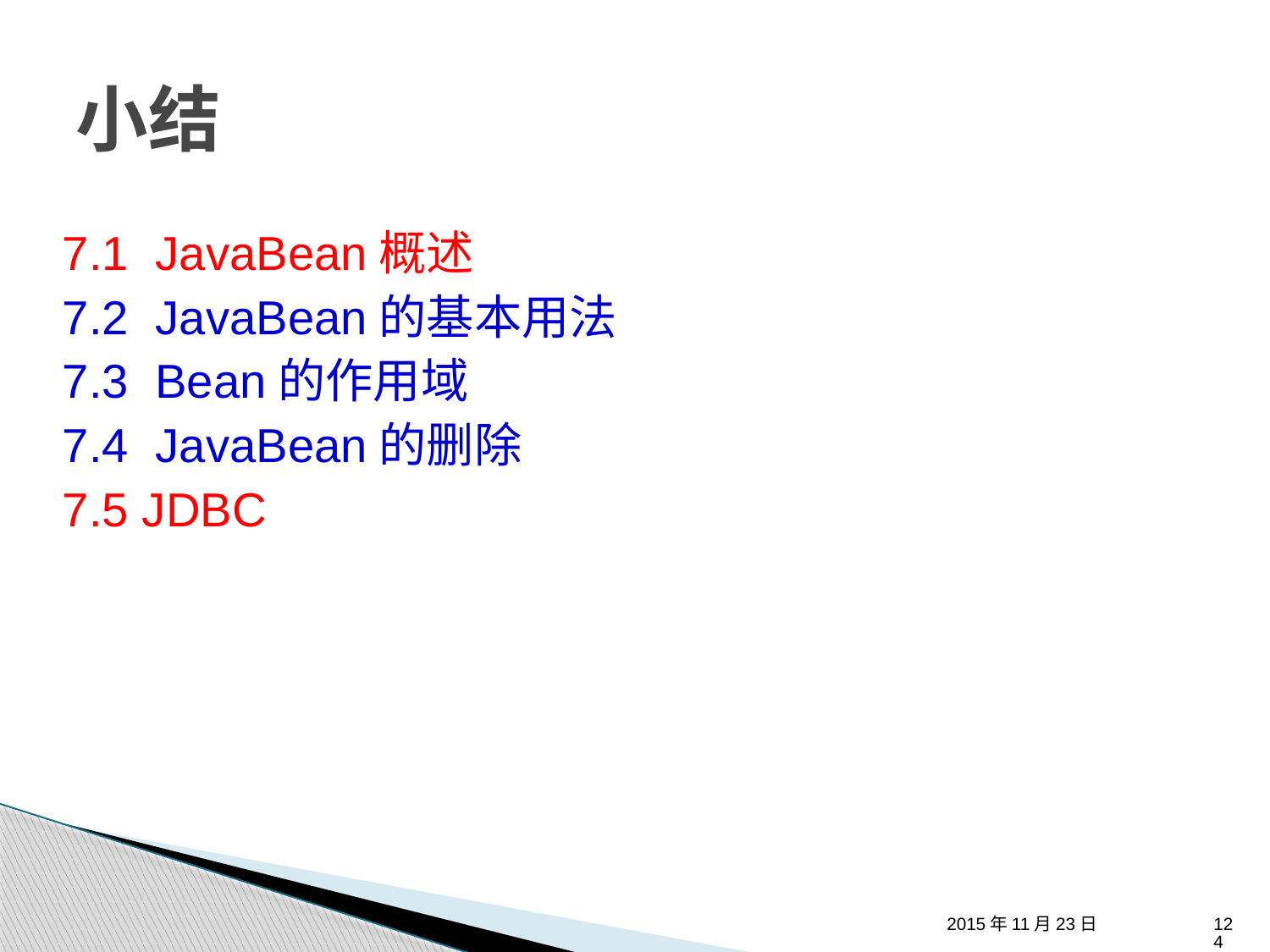

# 小结
7.1  JavaBean概述
7.2  JavaBean的基本用法
7.3  Bean的作用域
7.4  JavaBean的删除
7.5 JDBC

2015年11月23日
124